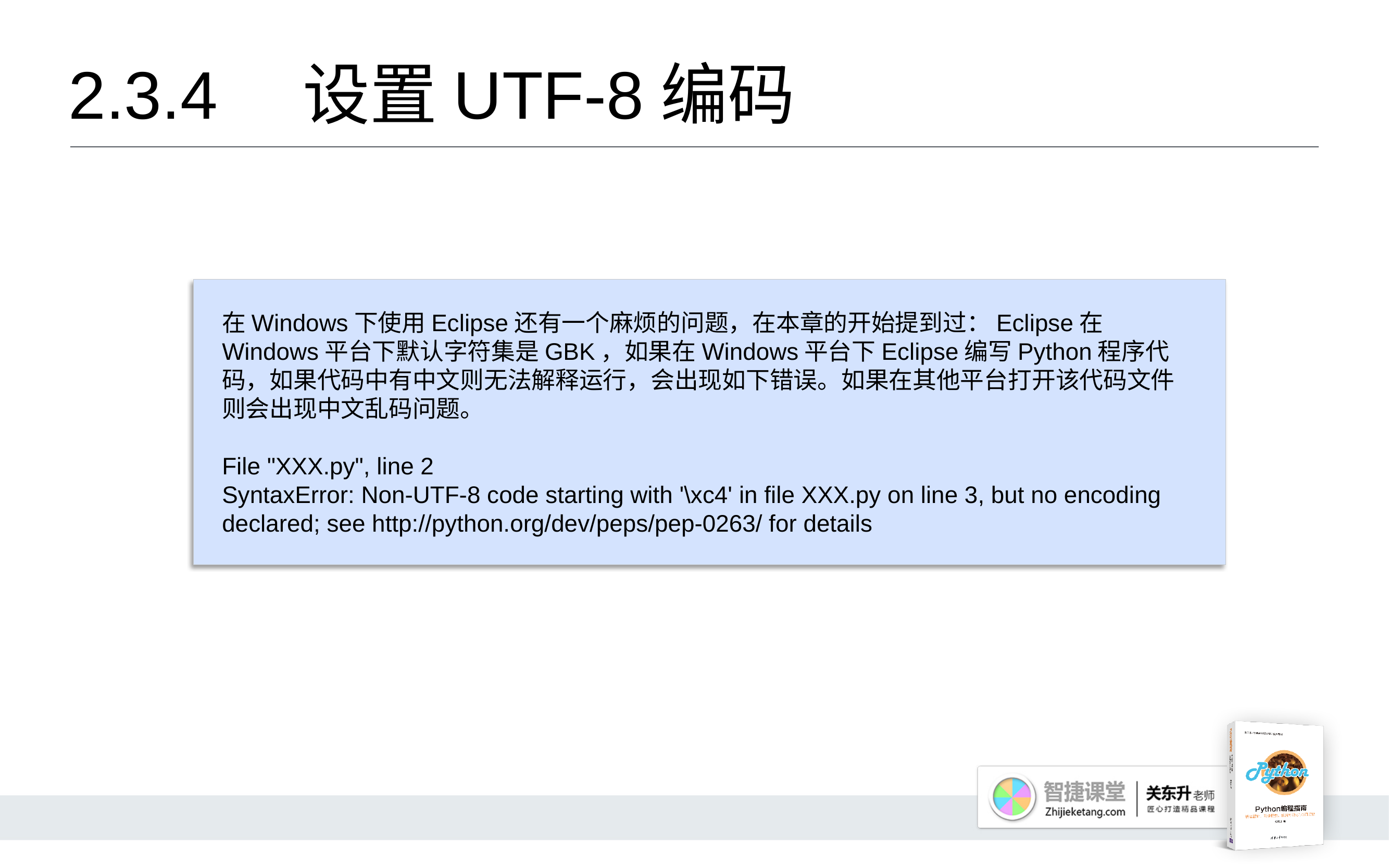

# 2.3.4 	设置UTF-8编码
在Windows下使用Eclipse还有一个麻烦的问题，在本章的开始提到过：Eclipse在Windows平台下默认字符集是GBK，如果在Windows平台下Eclipse编写Python程序代码，如果代码中有中文则无法解释运行，会出现如下错误。如果在其他平台打开该代码文件则会出现中文乱码问题。

File "XXX.py", line 2
SyntaxError: Non-UTF-8 code starting with '\xc4' in file XXX.py on line 3, but no encoding declared; see http://python.org/dev/peps/pep-0263/ for details